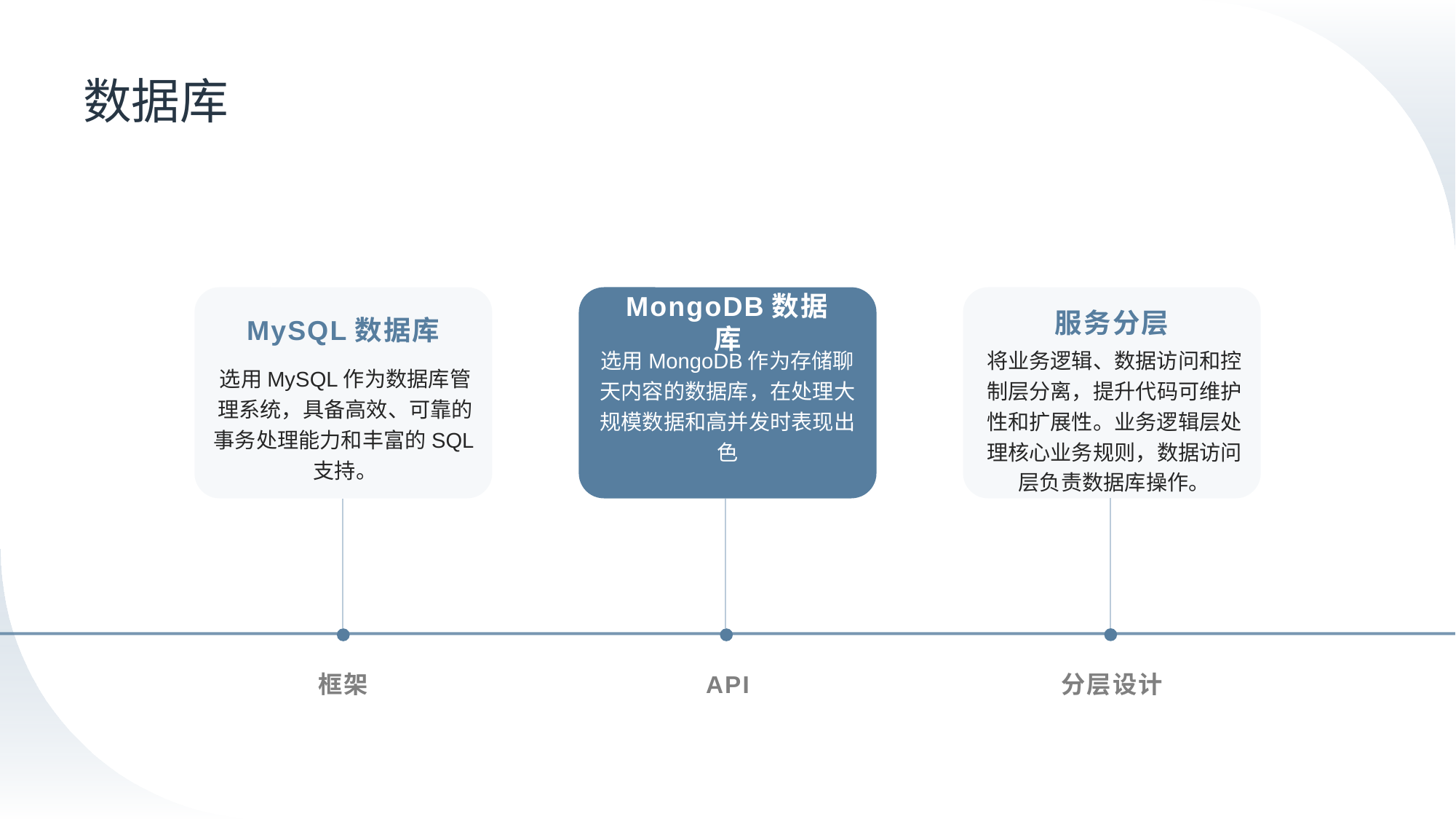

# 数据库

MongoDB数据库
服务分层
MySQL数据库
选用MongoDB作为存储聊天内容的数据库，在处理大规模数据和高并发时表现出色
将业务逻辑、数据访问和控制层分离，提升代码可维护性和扩展性。业务逻辑层处理核心业务规则，数据访问层负责数据库操作。
选用MySQL作为数据库管理系统，具备高效、可靠的事务处理能力和丰富的SQL支持。

框架
API
分层设计